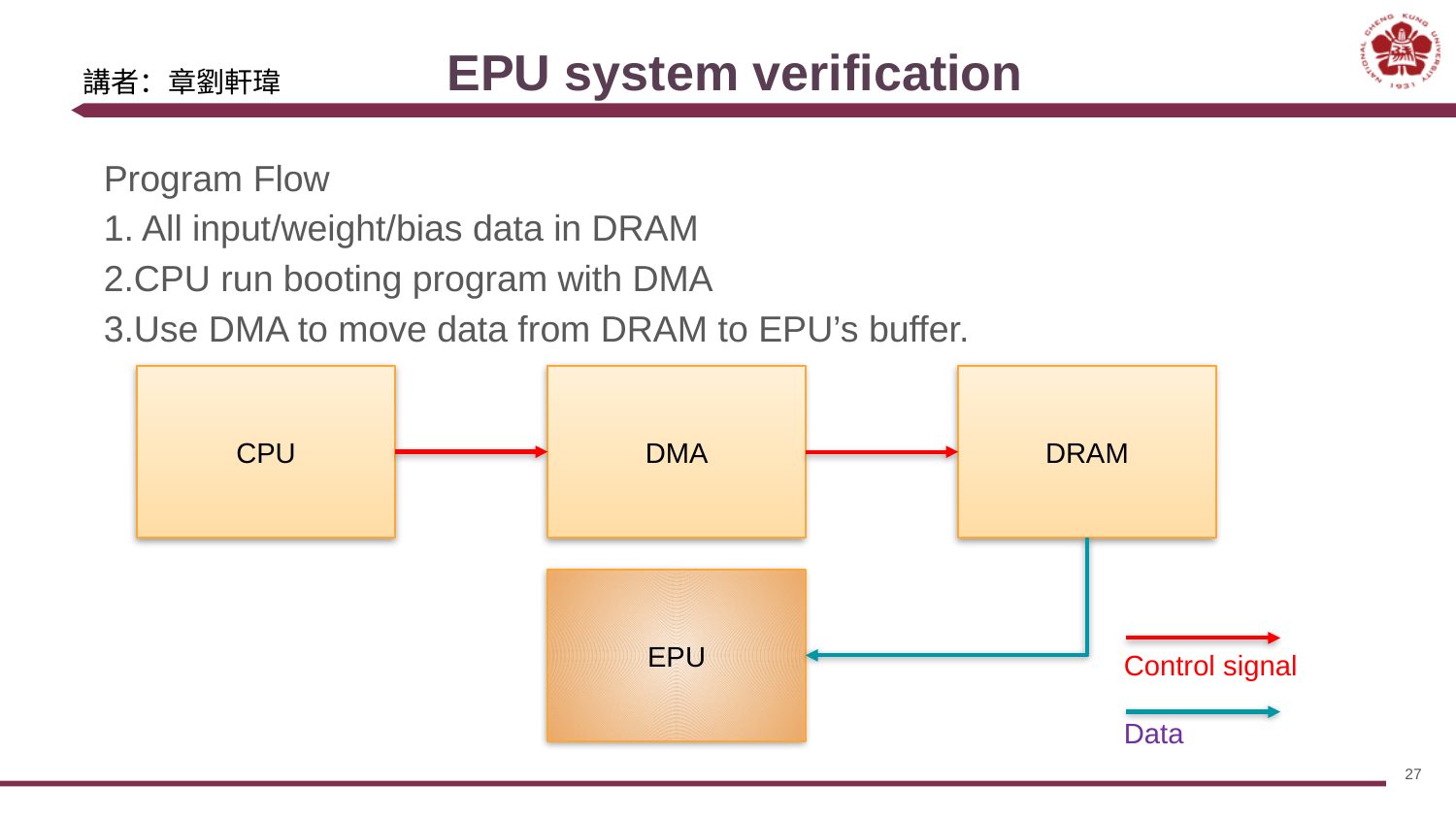

# EPU system verification
講者：章劉軒瑋

Program Flow
1. All input/weight/bias data in DRAM
2.CPU run booting program with DMA
3.Use DMA to move data from DRAM to EPU’s buffer.
CPU
DMA
DRAM
EPU

Control signal

Data
27